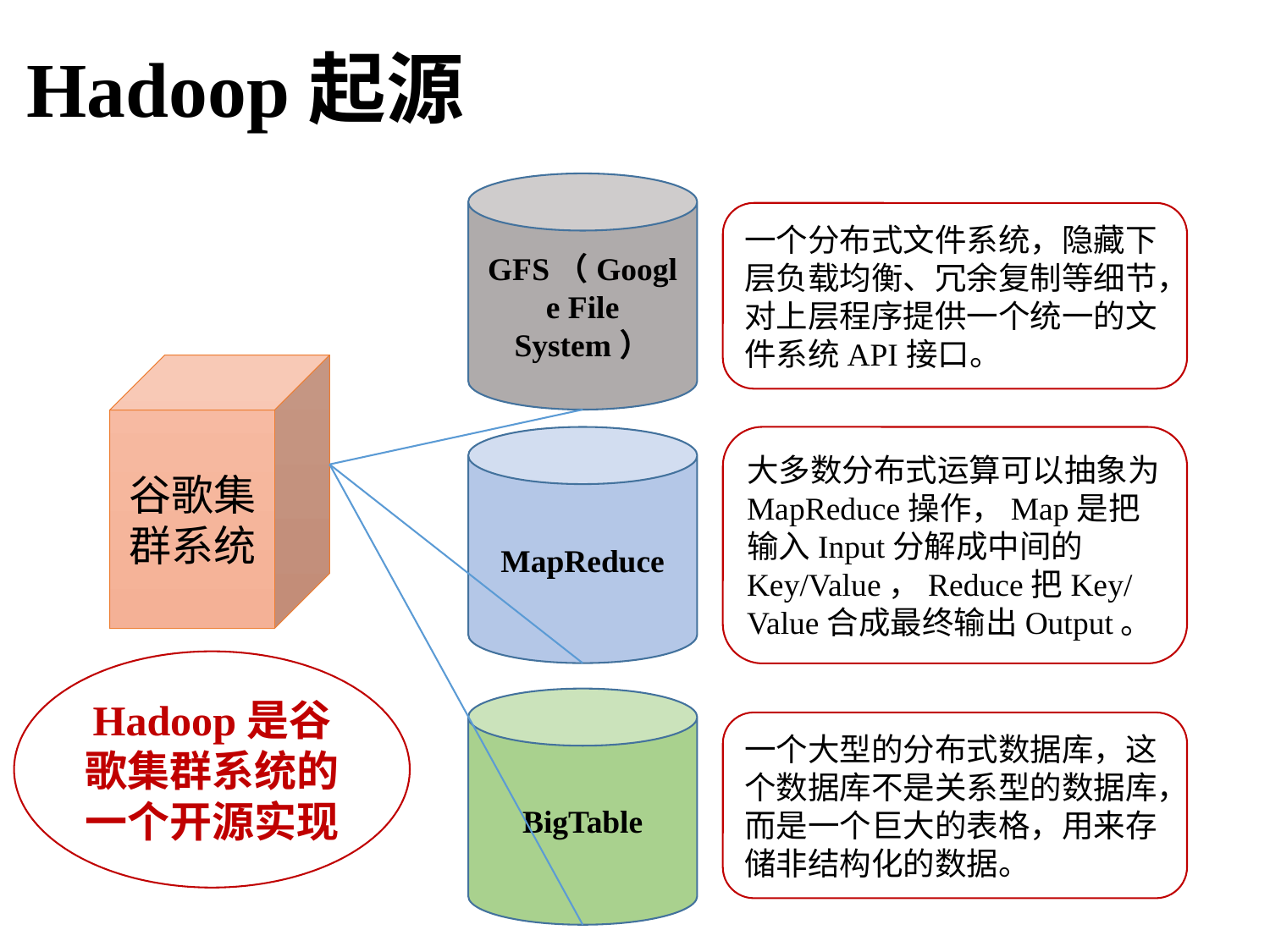

Hadoop起源

GFS（Google File System）
一个分布式文件系统，隐藏下层负载均衡、冗余复制等细节，对上层程序提供一个统一的文件系统API接口。
谷歌集群系统
MapReduce
大多数分布式运算可以抽象为MapReduce操作，Map是把输入Input分解成中间的Key/Value，Reduce把Key/Value合成最终输出Output。
Hadoop是谷歌集群系统的一个开源实现
BigTable
一个大型的分布式数据库，这个数据库不是关系型的数据库，而是一个巨大的表格，用来存储非结构化的数据。